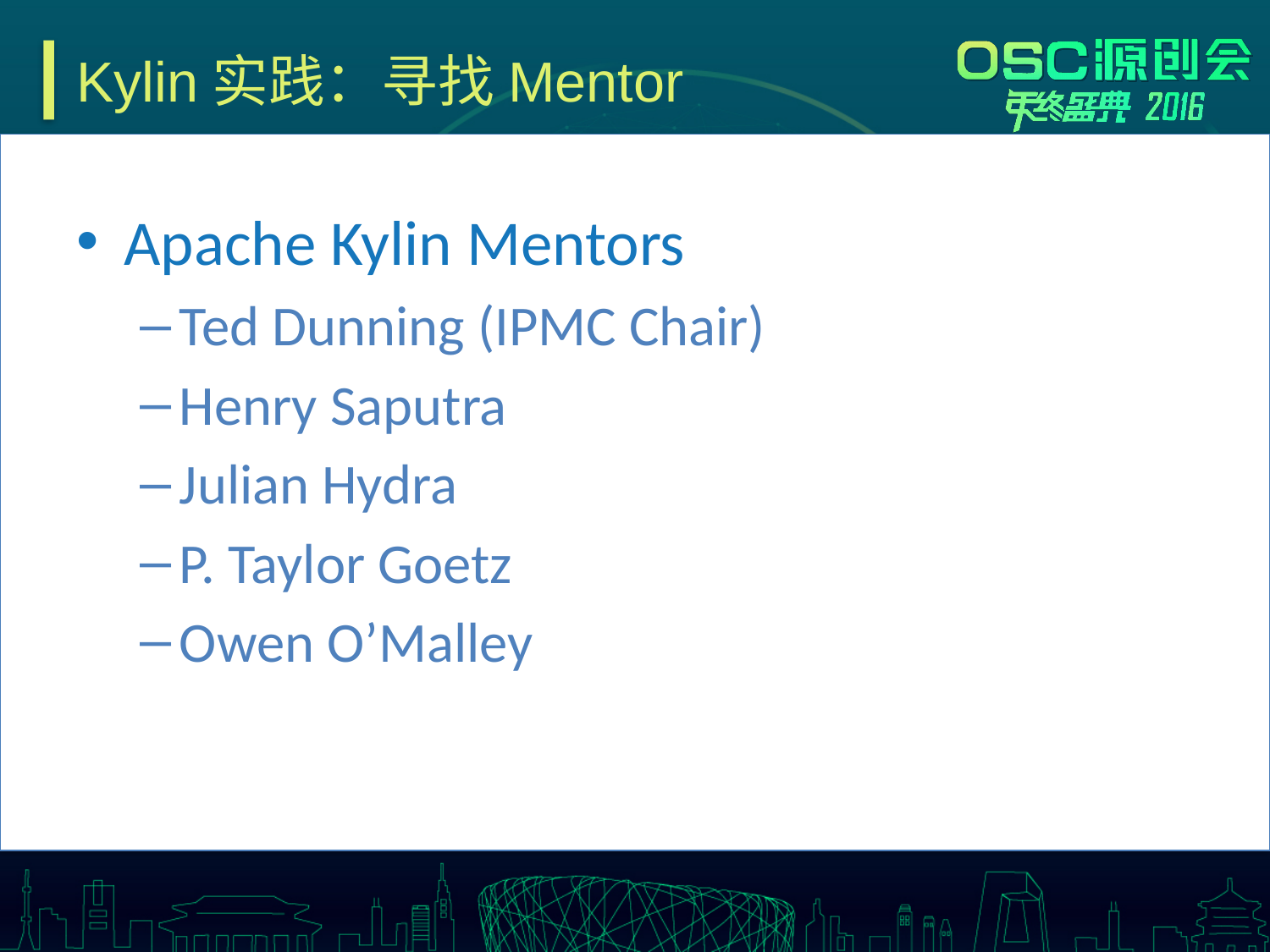

# Kylin实践：寻找Mentor
Apache Kylin Mentors
Ted Dunning (IPMC Chair)
Henry Saputra
Julian Hydra
P. Taylor Goetz
Owen O’Malley